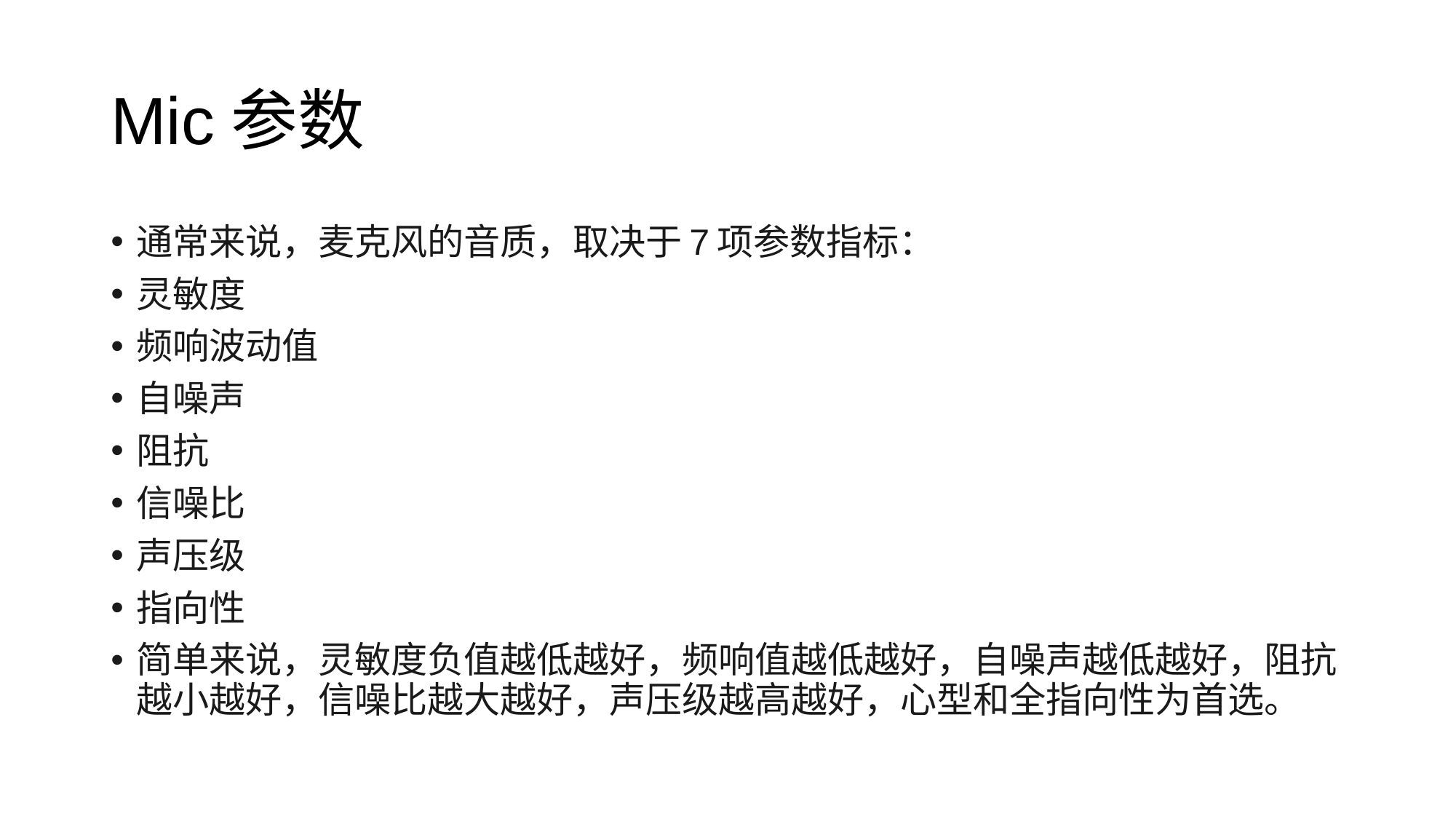

# Mic参数
通常来说，麦克风的音质，取决于7项参数指标：
灵敏度
频响波动值
自噪声
阻抗
信噪比
声压级
指向性
简单来说，灵敏度负值越低越好，频响值越低越好，自噪声越低越好，阻抗越小越好，信噪比越大越好，声压级越高越好，心型和全指向性为首选。